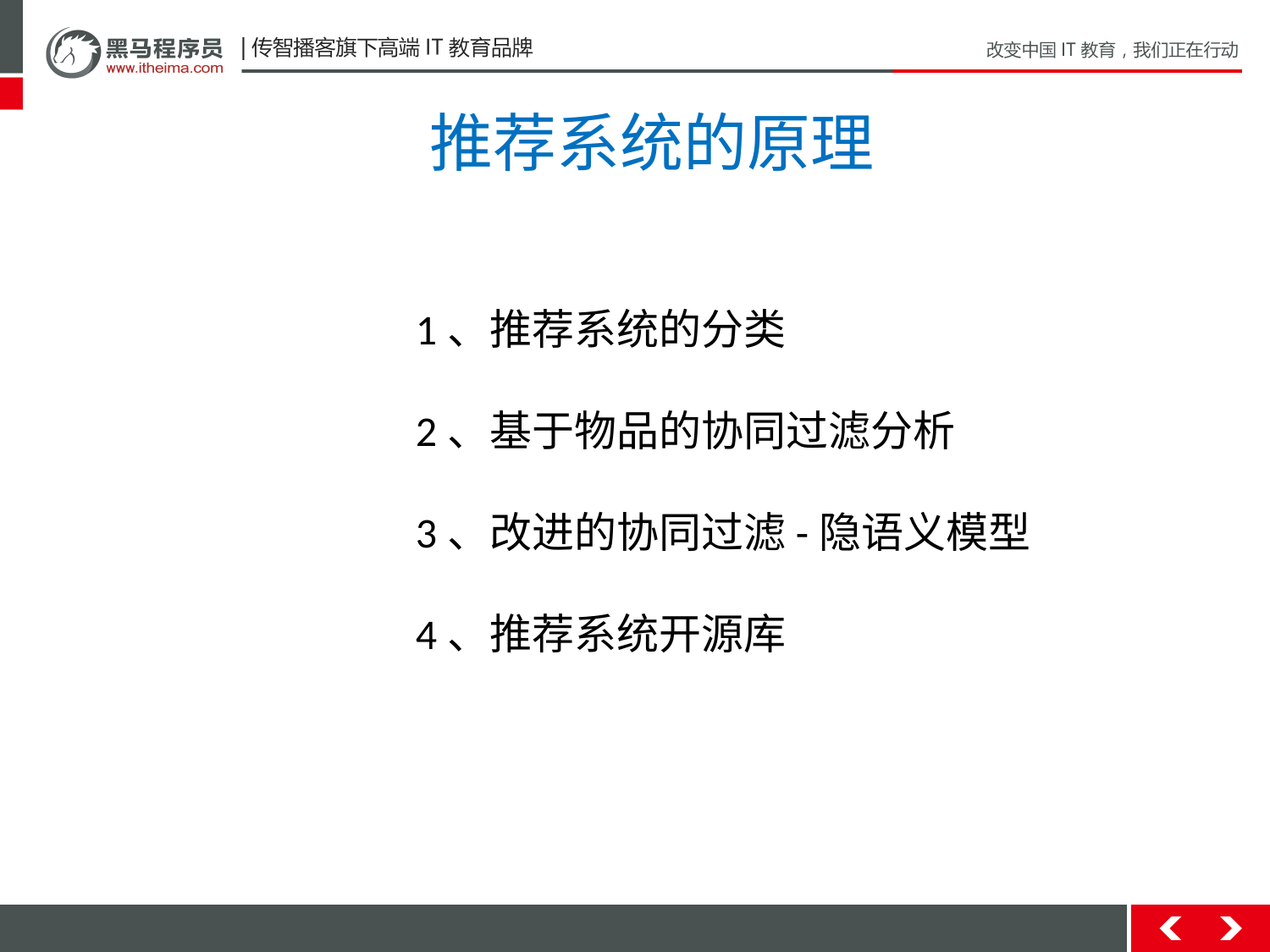

推荐系统的原理
1、推荐系统的分类

2、基于物品的协同过滤分析

3、改进的协同过滤-隐语义模型

4、推荐系统开源库